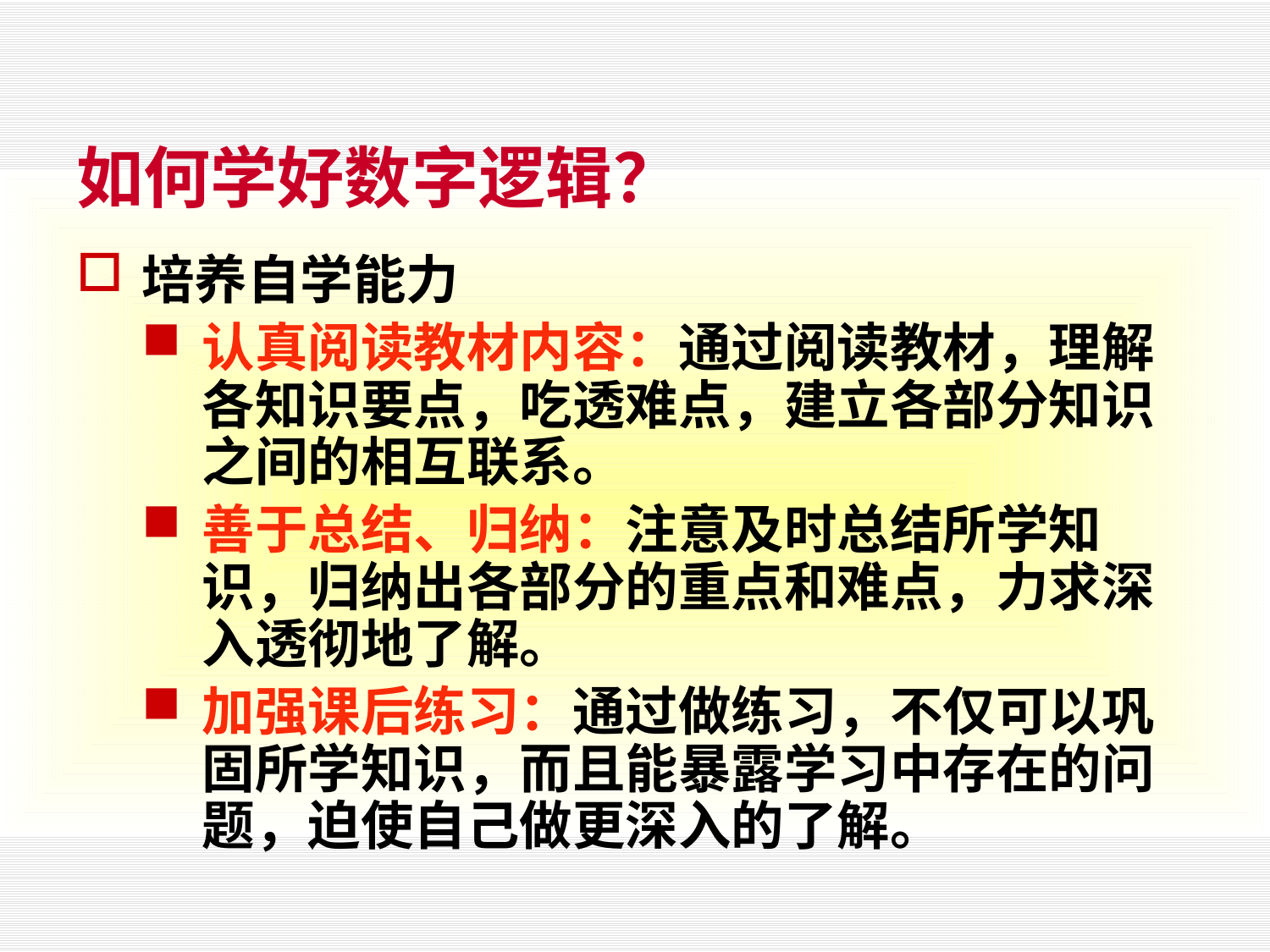

# 如何学好数字逻辑？
培养自学能力
认真阅读教材内容：通过阅读教材，理解各知识要点，吃透难点，建立各部分知识之间的相互联系。
善于总结、归纳：注意及时总结所学知识，归纳出各部分的重点和难点，力求深入透彻地了解。
加强课后练习：通过做练习，不仅可以巩固所学知识，而且能暴露学习中存在的问题，迫使自己做更深入的了解。